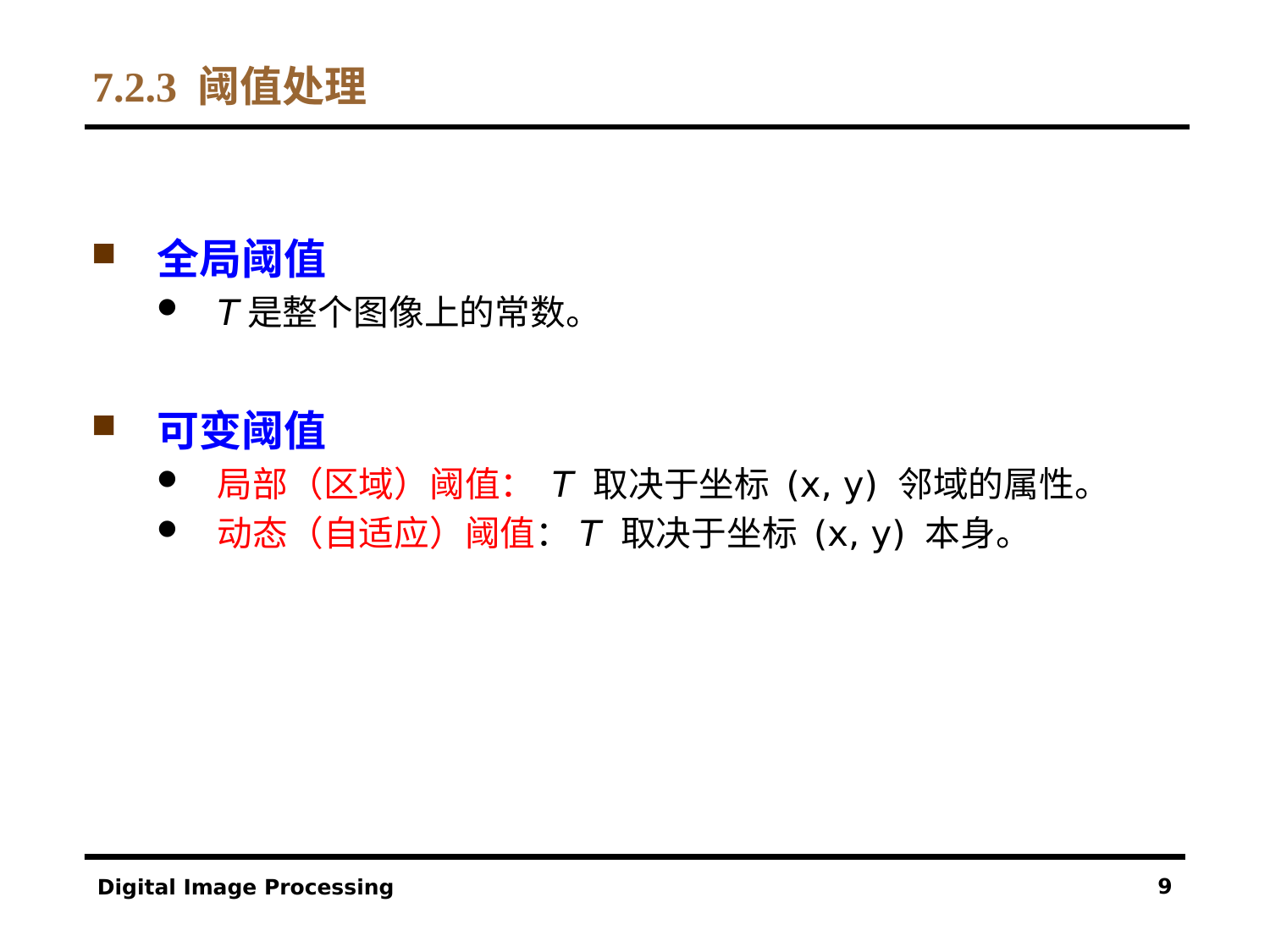

# 7.2.3 阈值处理
全局阈值
T是整个图像上的常数。

可变阈值
局部（区域）阈值： T 取决于坐标 (x, y) 邻域的属性。
动态（自适应）阈值：T 取决于坐标 (x, y) 本身。
9
Digital Image Processing